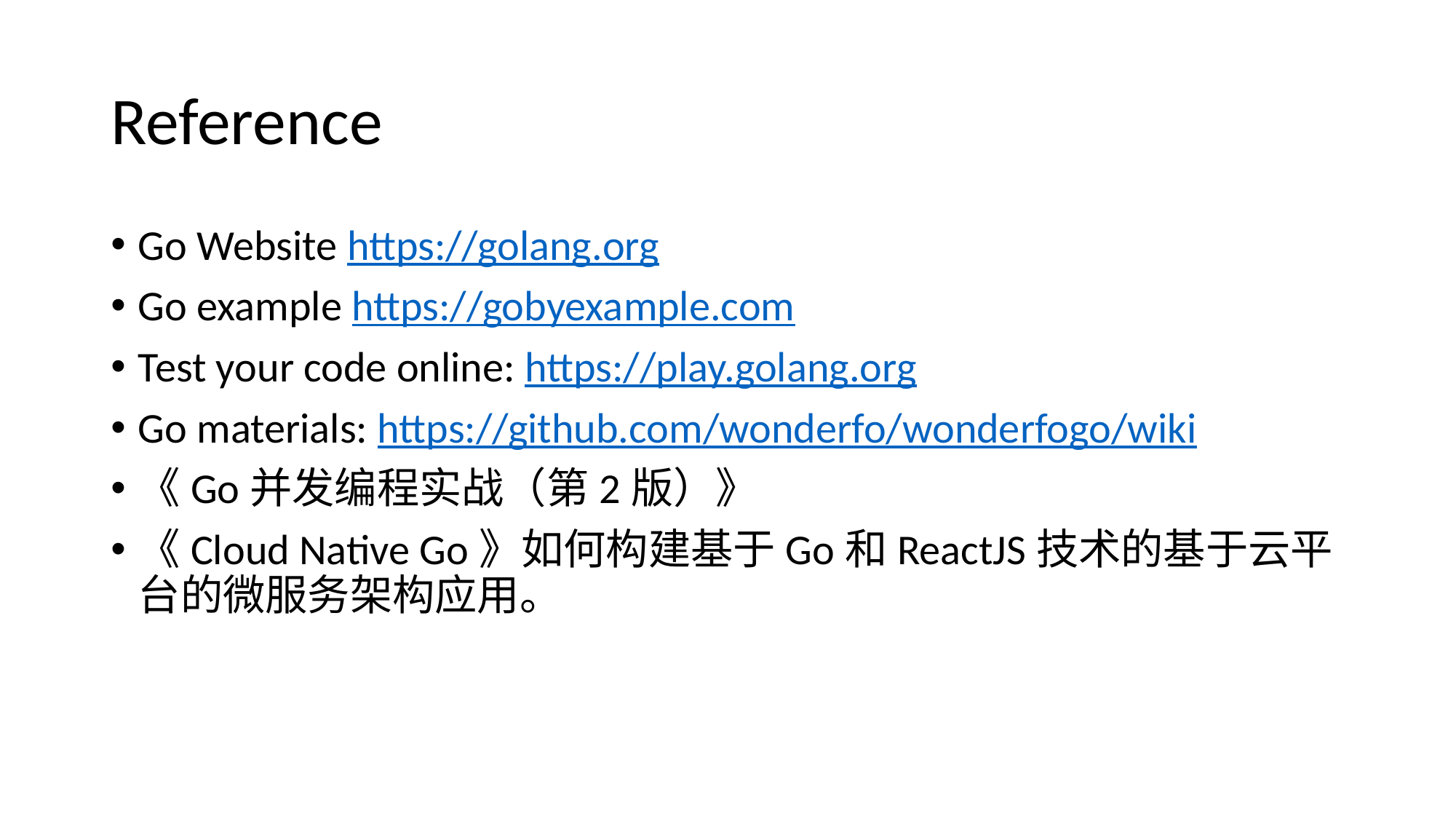

# Reference
Go Website https://golang.org
Go example https://gobyexample.com
Test your code online: https://play.golang.org
Go materials: https://github.com/wonderfo/wonderfogo/wiki
《Go并发编程实战（第2版）》
《Cloud Native Go》如何构建基于Go和ReactJS技术的基于云平台的微服务架构应用。